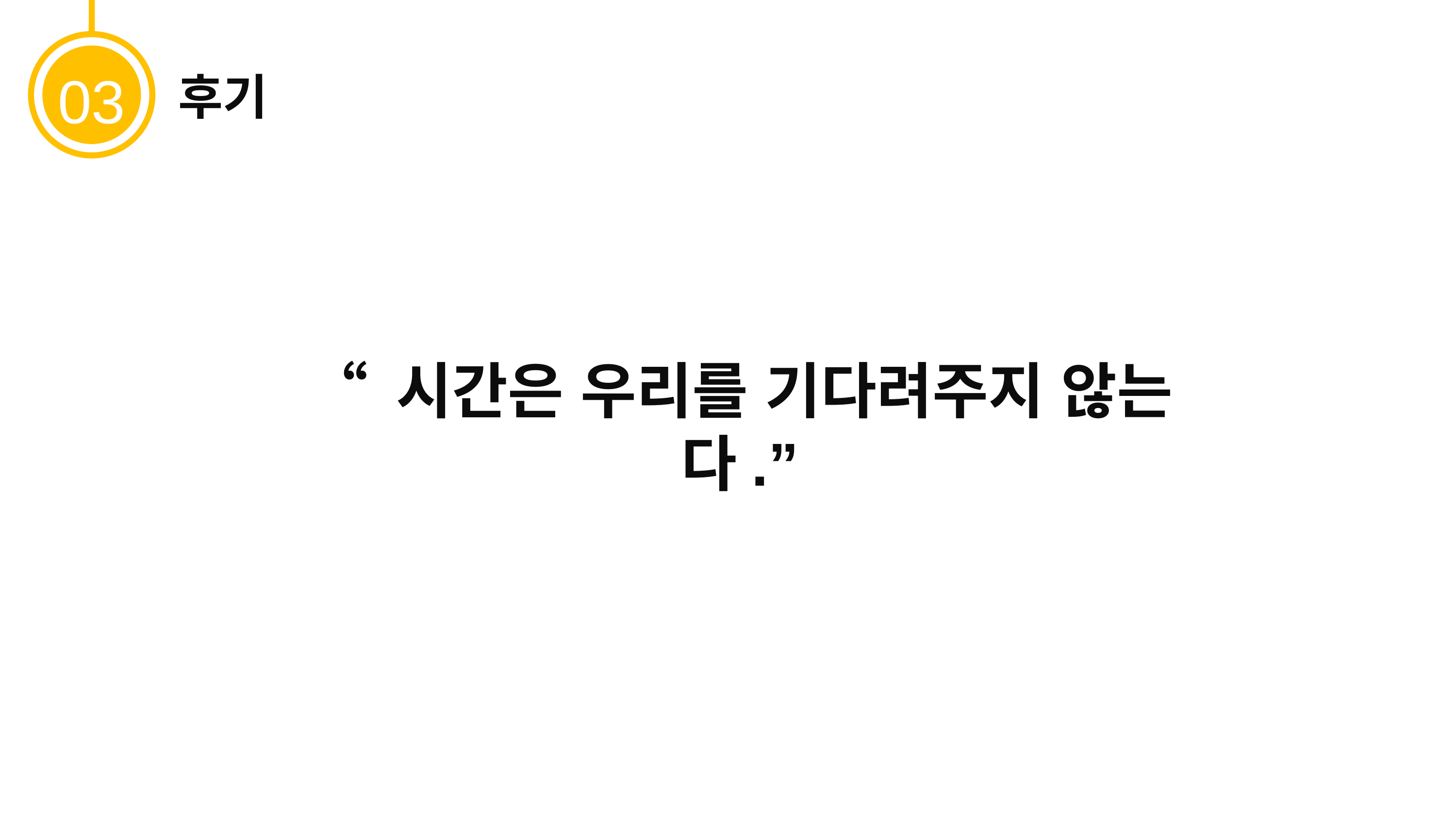

03
후기
“ 시간은 우리를 기다려주지 않는다.”